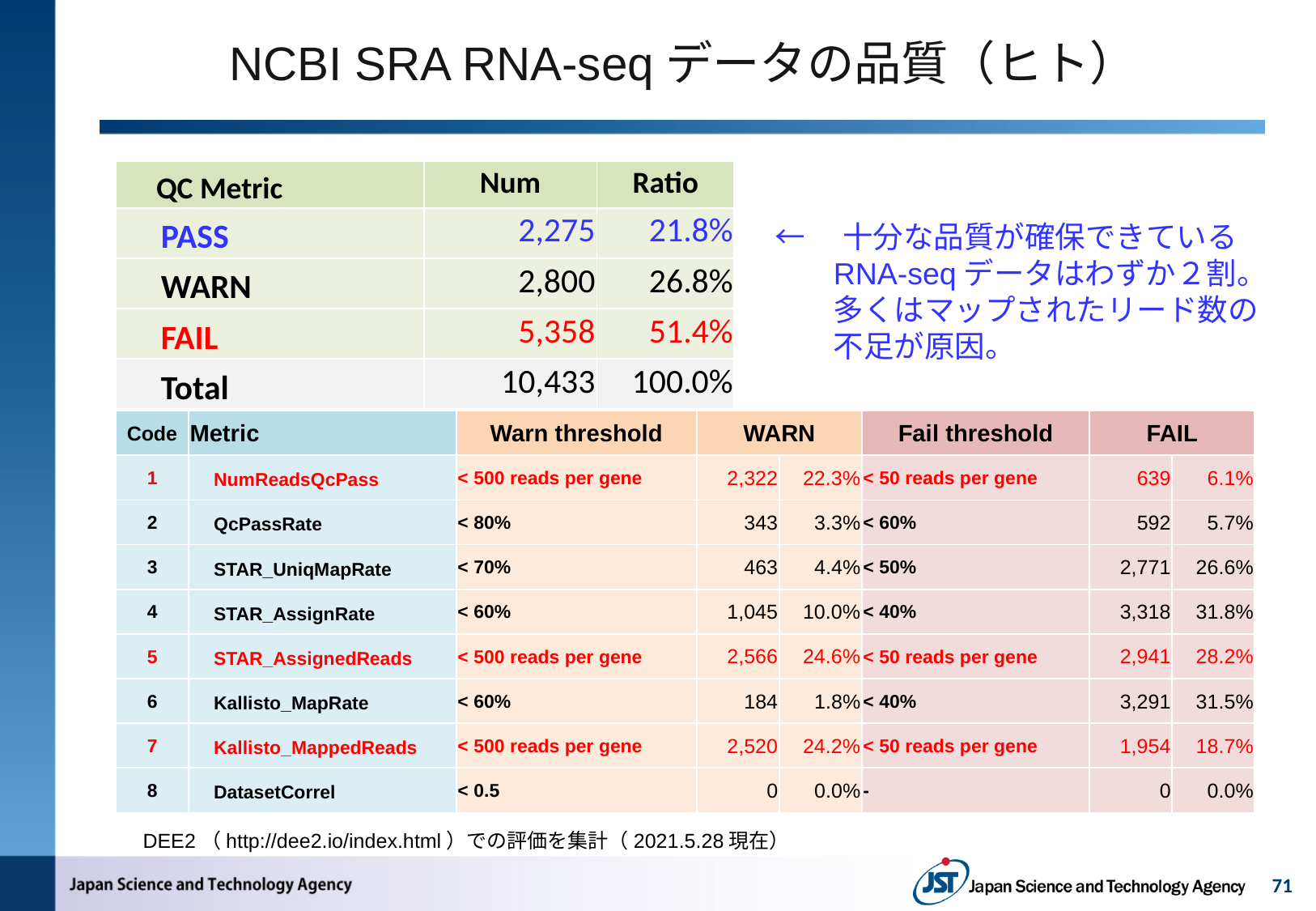

# NCBI SRA RNA-seqデータの品質（ヒト）
| QC Metric | Num | Ratio |
| --- | --- | --- |
| PASS | 2,275 | 21.8% |
| WARN | 2,800 | 26.8% |
| FAIL | 5,358 | 51.4% |
| Total | 10,433 | 100.0% |
←　十分な品質が確保できているRNA-seqデータはわずか２割。
	多くはマップされたリード数の不足が原因。
| Code | Metric | Warn threshold | WARN |  | Fail threshold | FAIL |  |
| --- | --- | --- | --- | --- | --- | --- | --- |
| 1 | NumReadsQcPass | < 500 reads per gene | 2,322 | 22.3% | < 50 reads per gene | 639 | 6.1% |
| 2 | QcPassRate | < 80% | 343 | 3.3% | < 60% | 592 | 5.7% |
| 3 | STAR\_UniqMapRate | < 70% | 463 | 4.4% | < 50% | 2,771 | 26.6% |
| 4 | STAR\_AssignRate | < 60% | 1,045 | 10.0% | < 40% | 3,318 | 31.8% |
| 5 | STAR\_AssignedReads | < 500 reads per gene | 2,566 | 24.6% | < 50 reads per gene | 2,941 | 28.2% |
| 6 | Kallisto\_MapRate | < 60% | 184 | 1.8% | < 40% | 3,291 | 31.5% |
| 7 | Kallisto\_MappedReads | < 500 reads per gene | 2,520 | 24.2% | < 50 reads per gene | 1,954 | 18.7% |
| 8 | DatasetCorrel | < 0.5 | 0 | 0.0% | - | 0 | 0.0% |
DEE2（http://dee2.io/index.html）での評価を集計（2021.5.28現在）
71